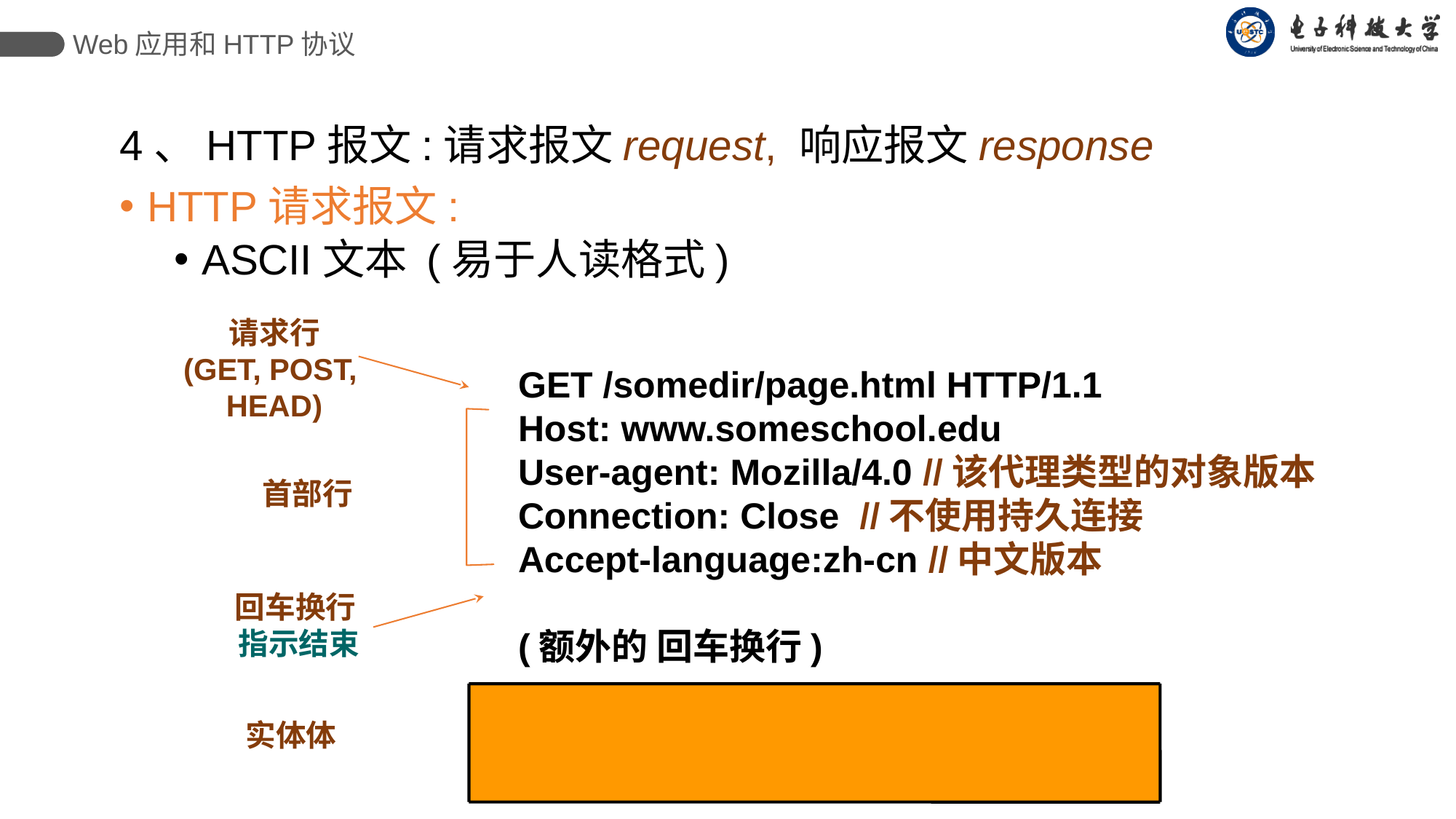

Web应用和HTTP协议

4、HTTP报文:请求报文request, 响应报文response
HTTP请求报文:
ASCII文本 (易于人读格式)
请求行
(GET, POST,
HEAD)
GET /somedir/page.html HTTP/1.1
Host: www.someschool.edu
User-agent: Mozilla/4.0 //该代理类型的对象版本
Connection: Close  //不使用持久连接
Accept-language:zh-cn //中文版本

(额外的 回车换行)

首部行
回车换行
指示结束

实体体